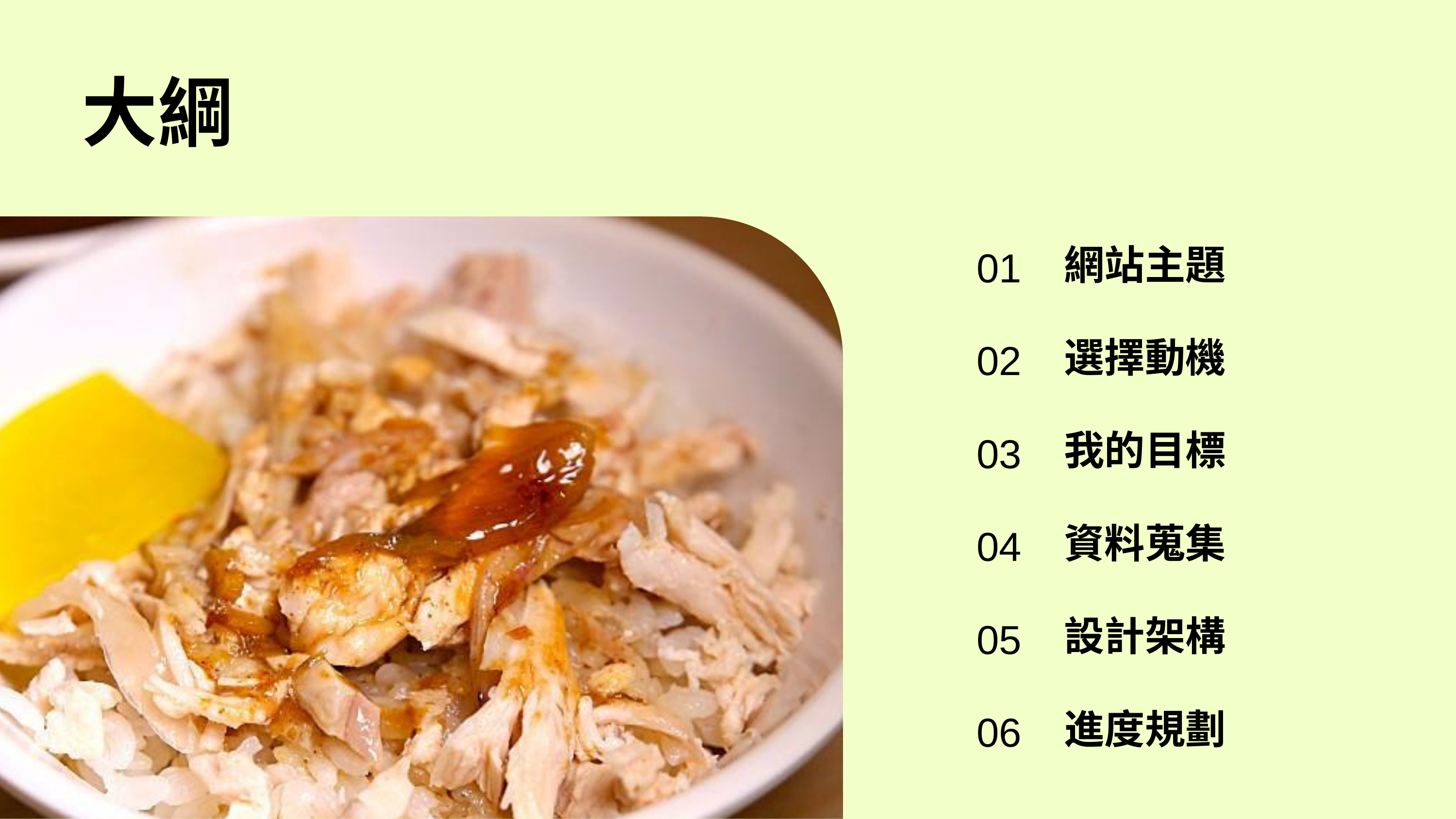

大綱

| 01 | 網站主題 |
| --- | --- |
| 02 | 選擇動機 |
| 03 | 我的目標 |
| 04 | 資料蒐集 |
| 05 | 設計架構 |
| 06 | 進度規劃 |